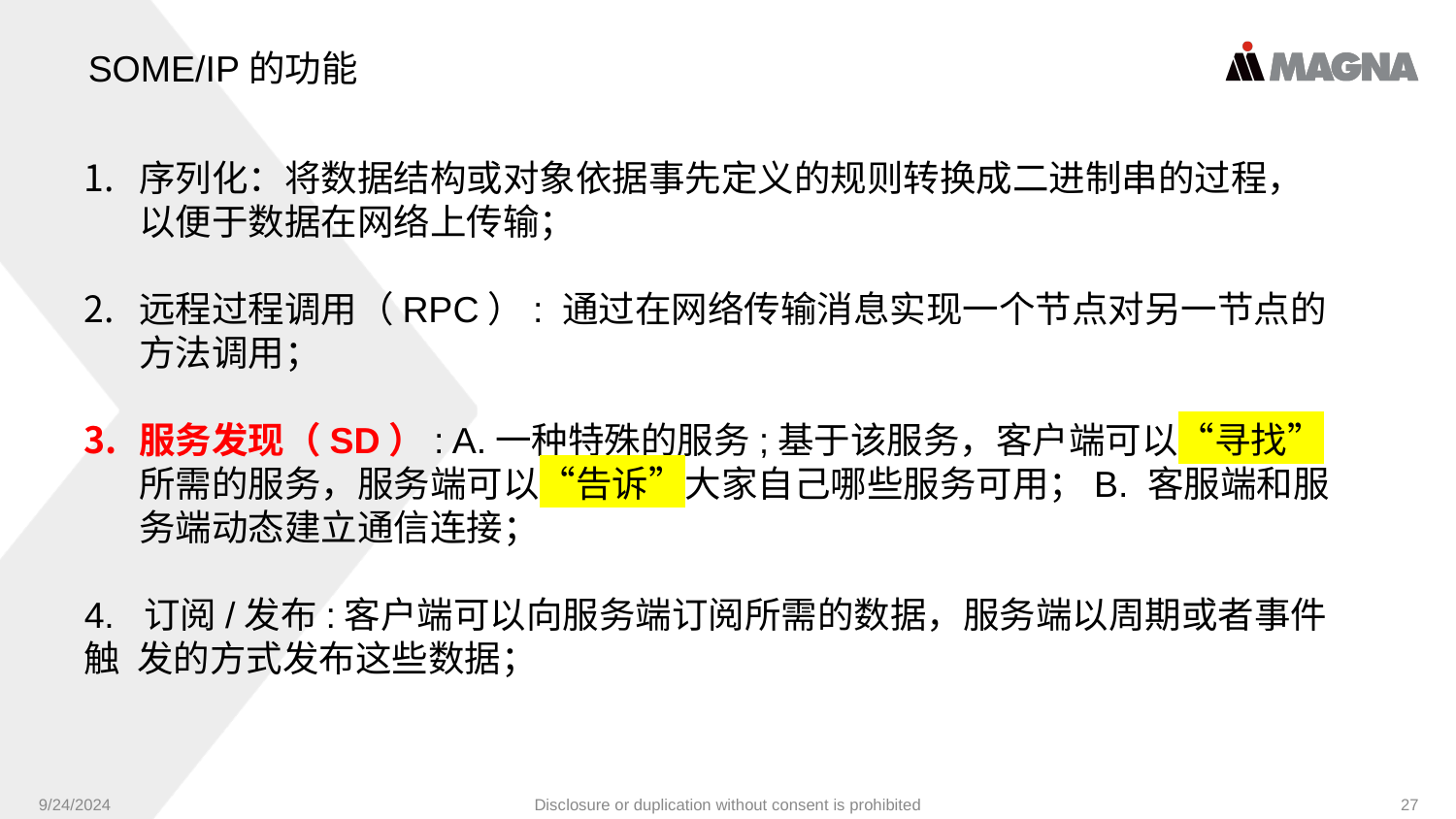

SOME/IP的功能
序列化：将数据结构或对象依据事先定义的规则转换成二进制串的过程，以便于数据在网络上传输；

远程过程调用（RPC）: 通过在网络传输消息实现一个节点对另一节点的方法调用；

服务发现（SD）: A.一种特殊的服务;基于该服务，客户端可以“寻找”所需的服务，服务端可以“告诉”大家自己哪些服务可用；B. 客服端和服务端动态建立通信连接；

4.  订阅/发布:客户端可以向服务端订阅所需的数据，服务端以周期或者事件触  发的方式发布这些数据；
9/24/2024
Disclosure or duplication without consent is prohibited
27